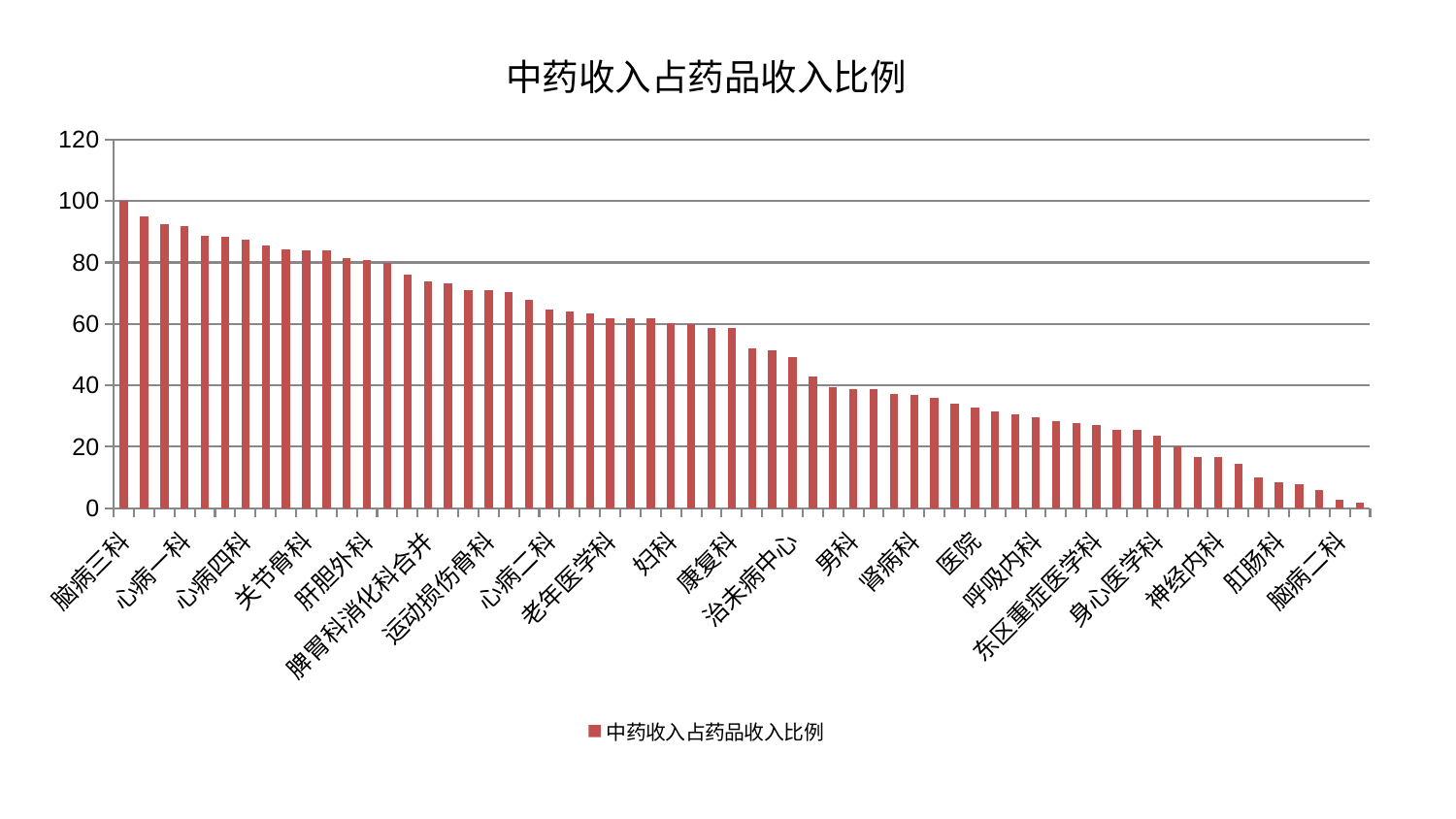

### Chart: 中药收入占药品收入比例

| Category | 中药收入占药品收入比例 |
|---|---|
| 脑病三科 | 100.0 |
| 小儿推拿科 | 94.99185477685305 |
| 小儿骨科 | 92.3450033425316 |
| 心病一科 | 91.75911506281524 |
| 产科 | 88.67535165366536 |
| 推拿科 | 88.48350225958468 |
| 心病四科 | 87.51934392984843 |
| 脑病一科 | 85.49069904030624 |
| 脾胃病科 | 84.31428261408223 |
| 关节骨科 | 83.91960847759213 |
| 妇二科 | 83.83901721640946 |
| 显微骨科 | 81.47621468207802 |
| 肝胆外科 | 80.76192546485582 |
| 肝病科 | 79.94798470191758 |
| 东区肾病科 | 76.1193722389865 |
| 脾胃科消化科合并 | 73.90537390711229 |
| 针灸科 | 73.14433514369082 |
| 中医经典科 | 70.9839319114494 |
| 运动损伤骨科 | 70.85596115200165 |
| 普通外科 | 70.47434528714886 |
| 乳腺甲状腺外科 | 67.86601551762186 |
| 心病二科 | 64.74491468885708 |
| 儿科 | 64.2034764839507 |
| 西区重症医学科 | 63.39564708307333 |
| 老年医学科 | 61.982235752532844 |
| 肿瘤内科 | 61.93886402165675 |
| 血液科 | 61.90344225789784 |
| 妇科 | 60.1571812518512 |
| 心血管内科 | 59.90773157645026 |
| 皮肤科 | 58.78058128565113 |
| 康复科 | 58.71947482272164 |
| 综合内科 | 51.98600997362991 |
| 心病三科 | 51.33518124817452 |
| 治未病中心 | 49.0726427807496 |
| 胸外科 | 42.85986986879679 |
| 风湿病科 | 39.44182232973648 |
| 男科 | 38.811417783405645 |
| 重症医学科 | 38.695925751167316 |
| 内分泌科 | 37.33043282979201 |
| 肾病科 | 36.73644392326304 |
| 中医外治中心 | 35.780891833148345 |
| 肾脏内科 | 34.05047924027958 |
| 医院 | 32.68855392017615 |
| 微创骨科 | 31.61327803989277 |
| 美容皮肤科 | 30.538034511594926 |
| 呼吸内科 | 29.763492283592 |
| 周围血管科 | 28.296887676117016 |
| 脊柱骨科 | 27.7379777126276 |
| 东区重症医学科 | 27.02534941111075 |
| 泌尿外科 | 25.554019404206407 |
| 骨科 | 25.467370812854753 |
| 身心医学科 | 23.69511554028686 |
| 创伤骨科 | 20.092546442619497 |
| 眼科 | 16.807481131714102 |
| 神经内科 | 16.69488447458966 |
| 消化内科 | 14.463948632507583 |
| 耳鼻喉科 | 10.024420452402753 |
| 肛肠科 | 8.616049173988277 |
| 妇科妇二科合并 | 7.682620745458035 |
| 神经外科 | 5.8667646815291965 |
| 脑病二科 | 2.7086706815259403 |
| 口腔科 | 1.7523730386634009 |
102